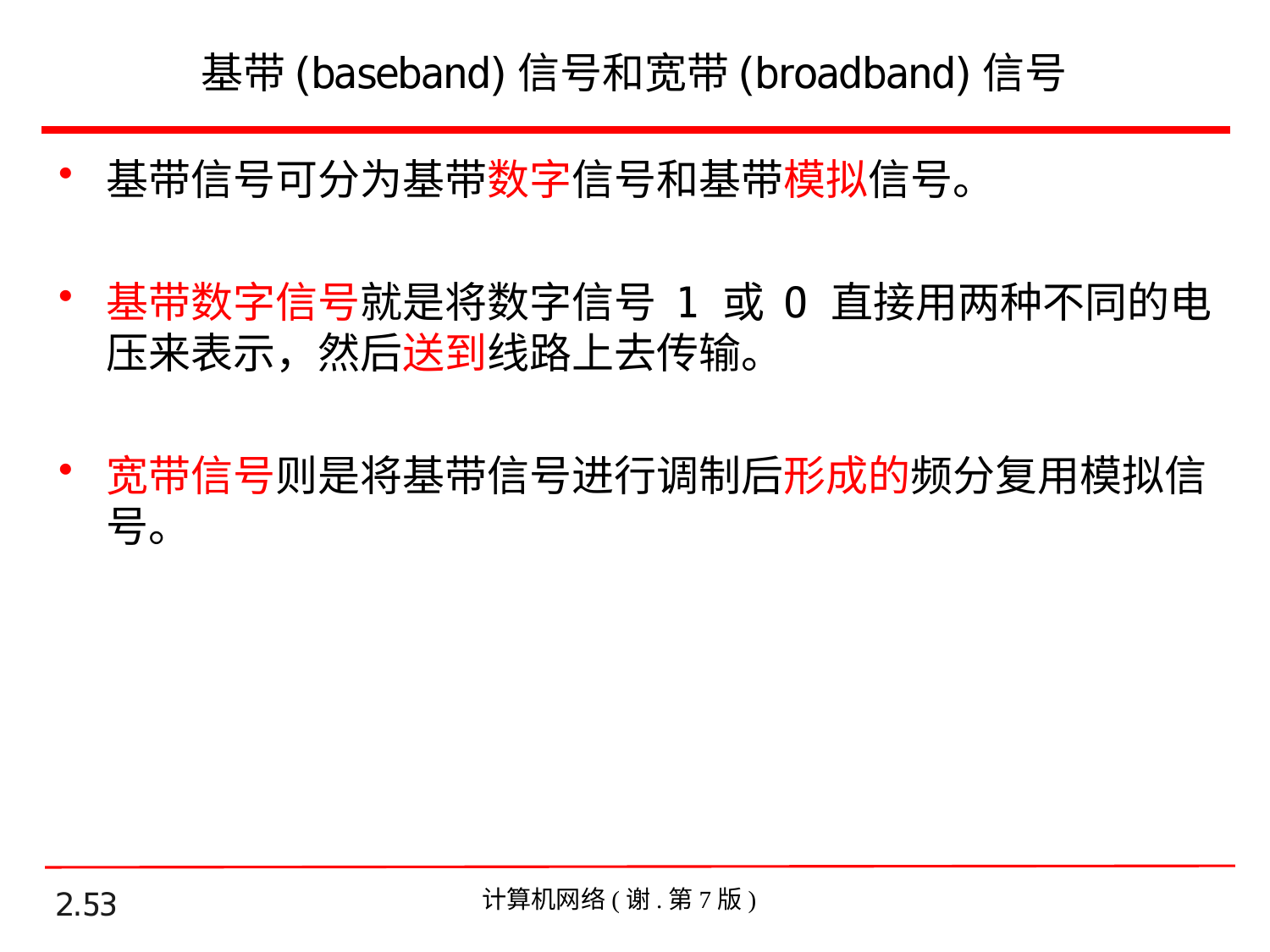

# 基带(baseband)信号和宽带(broadband)信号
基带信号可分为基带数字信号和基带模拟信号。

基带数字信号就是将数字信号 1 或 0 直接用两种不同的电压来表示，然后送到线路上去传输。

宽带信号则是将基带信号进行调制后形成的频分复用模拟信号。